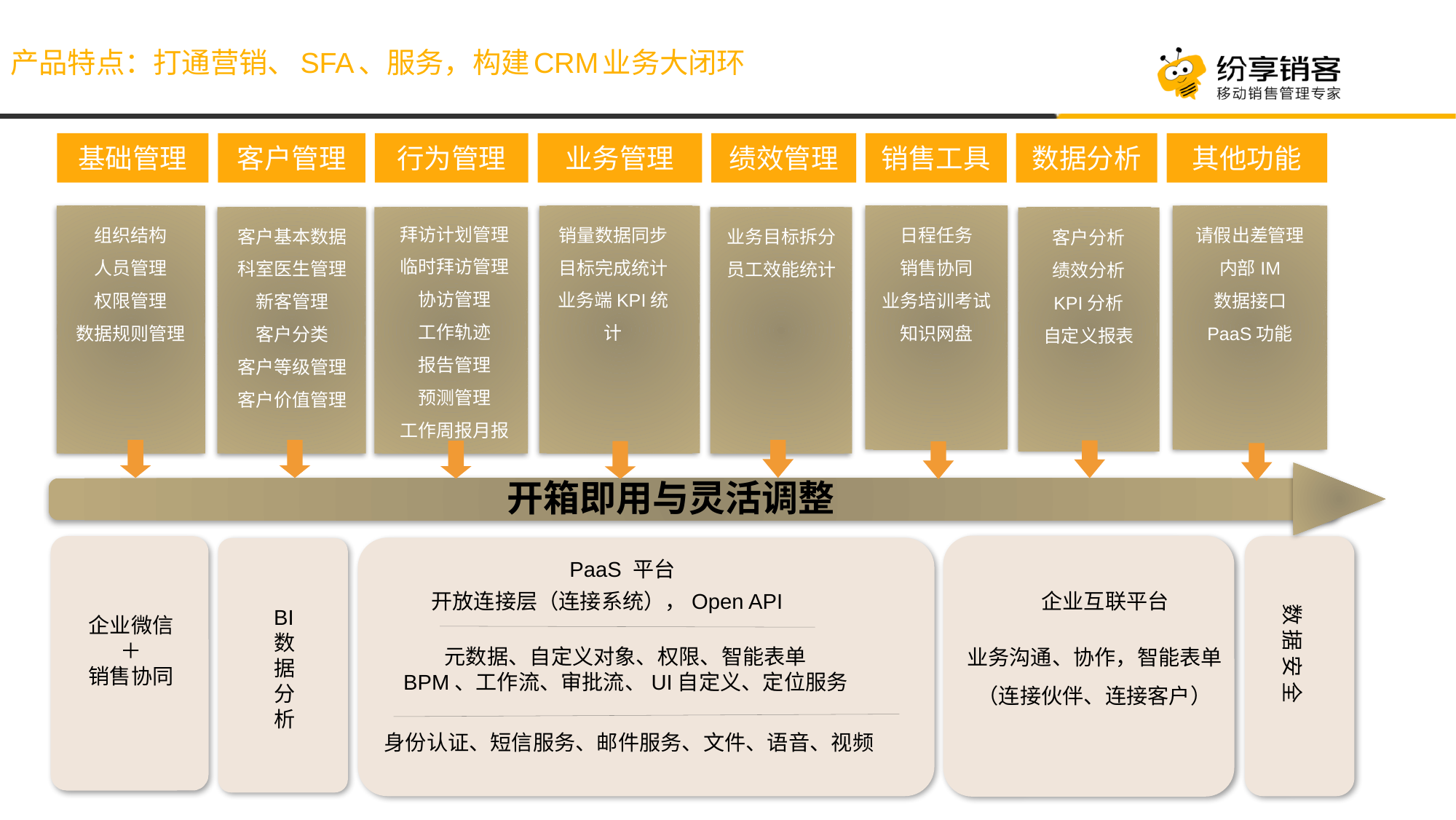

# 产品特点：打通营销、SFA、服务，构建CRM业务大闭环
基础管理
客户管理
行为管理
业务管理
绩效管理
其他功能
销售工具
数据分析
日程任务
销售协同
业务培训考试
知识网盘

组织结构
人员管理
权限管理
数据规则管理
请假出差管理
内部IM
数据接口
PaaS功能

拜访计划管理
临时拜访管理
协访管理
工作轨迹
报告管理
预测管理
工作周报月报
业务目标拆分
员工效能统计

销量数据同步
目标完成统计
业务端KPI统计
客户分析
绩效分析
KPI分析
自定义报表

客户基本数据
科室医生管理
新客管理
客户分类
客户等级管理
客户价值管理

PaaS 平台

开放连接层（连接系统），Open API
企业互联平台
数 据 安 全
BI
数据分析
企业微信
＋
销售协同
业务沟通、协作，智能表单
（连接伙伴、连接客户）
元数据、自定义对象、权限、智能表单
BPM、工作流、审批流、UI自定义、定位服务
身份认证、短信服务、邮件服务、文件、语音、视频
开箱即用与灵活调整